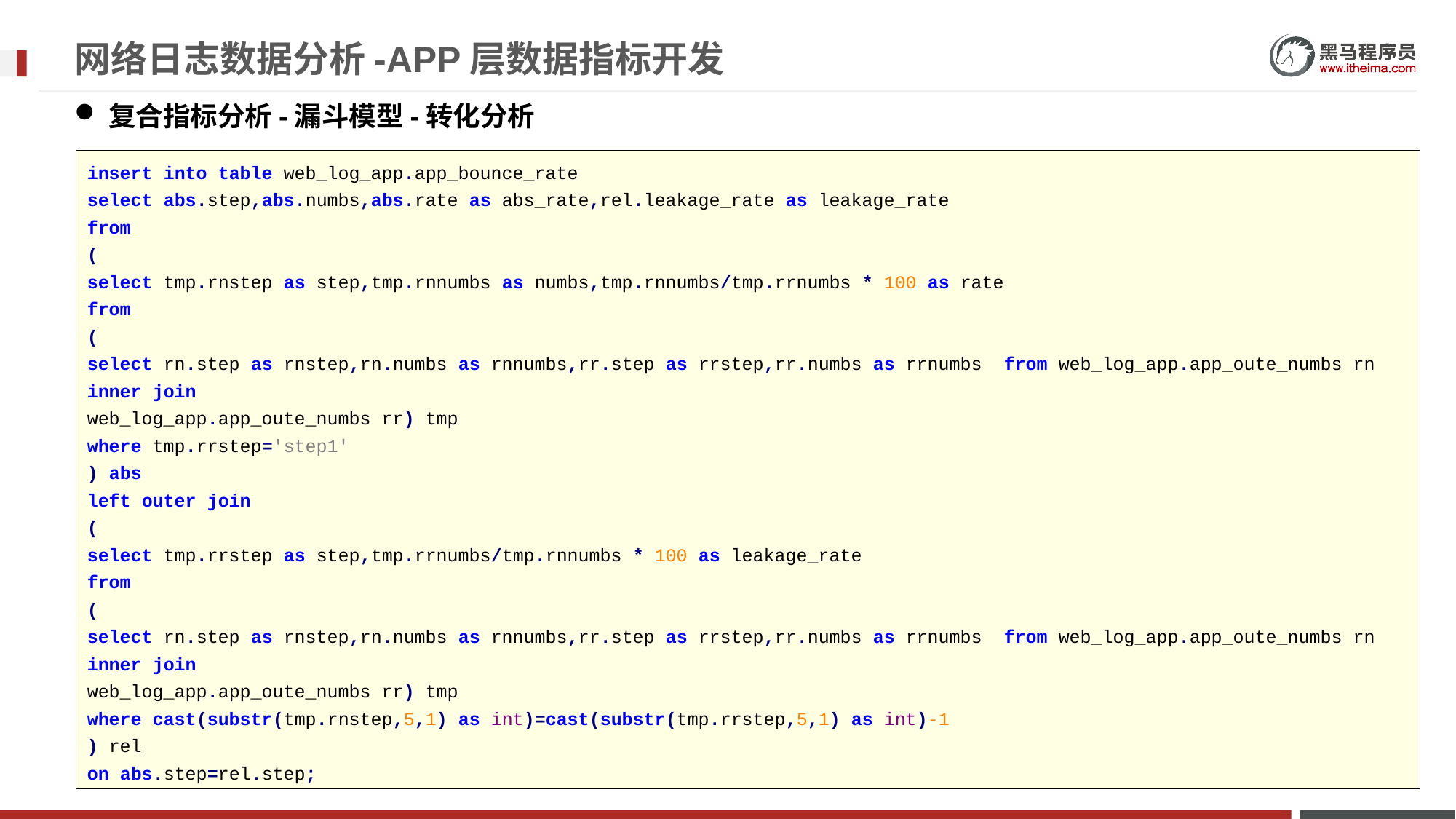

# 网络日志数据分析-APP层数据指标开发
复合指标分析-漏斗模型-转化分析
insert into table web_log_app.app_bounce_rate
select abs.step,abs.numbs,abs.rate as abs_rate,rel.leakage_rate as leakage_rate
from
(
select tmp.rnstep as step,tmp.rnnumbs as numbs,tmp.rnnumbs/tmp.rrnumbs * 100 as rate
from
(
select rn.step as rnstep,rn.numbs as rnnumbs,rr.step as rrstep,rr.numbs as rrnumbs  from web_log_app.app_oute_numbs rn
inner join
web_log_app.app_oute_numbs rr) tmp
where tmp.rrstep='step1'
) abs
left outer join
(
select tmp.rrstep as step,tmp.rrnumbs/tmp.rnnumbs * 100 as leakage_rate
from
(
select rn.step as rnstep,rn.numbs as rnnumbs,rr.step as rrstep,rr.numbs as rrnumbs  from web_log_app.app_oute_numbs rn
inner join
web_log_app.app_oute_numbs rr) tmp
where cast(substr(tmp.rnstep,5,1) as int)=cast(substr(tmp.rrstep,5,1) as int)-1
) rel
on abs.step=rel.step;